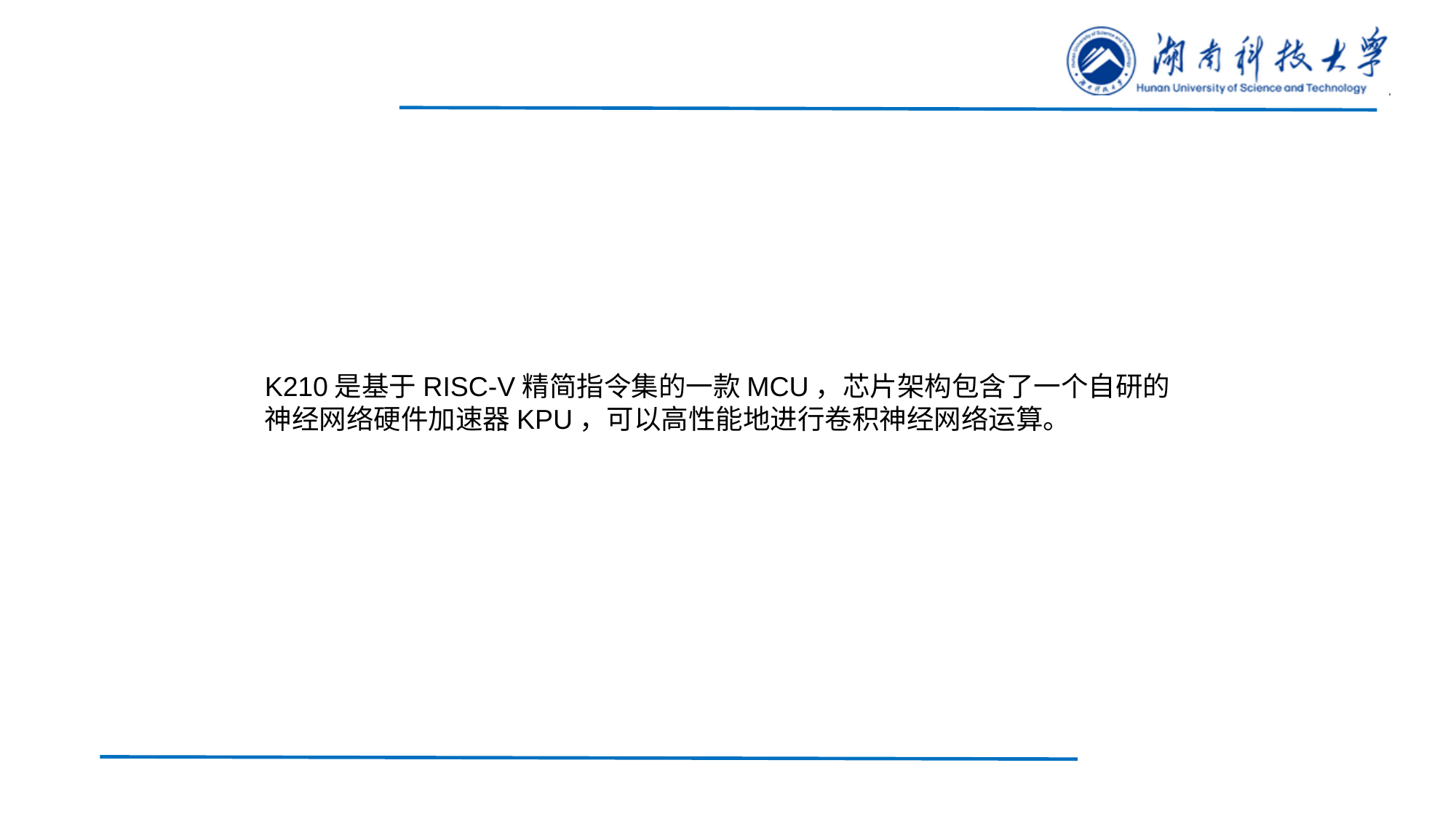

K210是基于RISC-V精简指令集的一款MCU，芯片架构包含了一个自研的神经网络硬件加速器KPU，可以高性能地进行卷积神经网络运算。